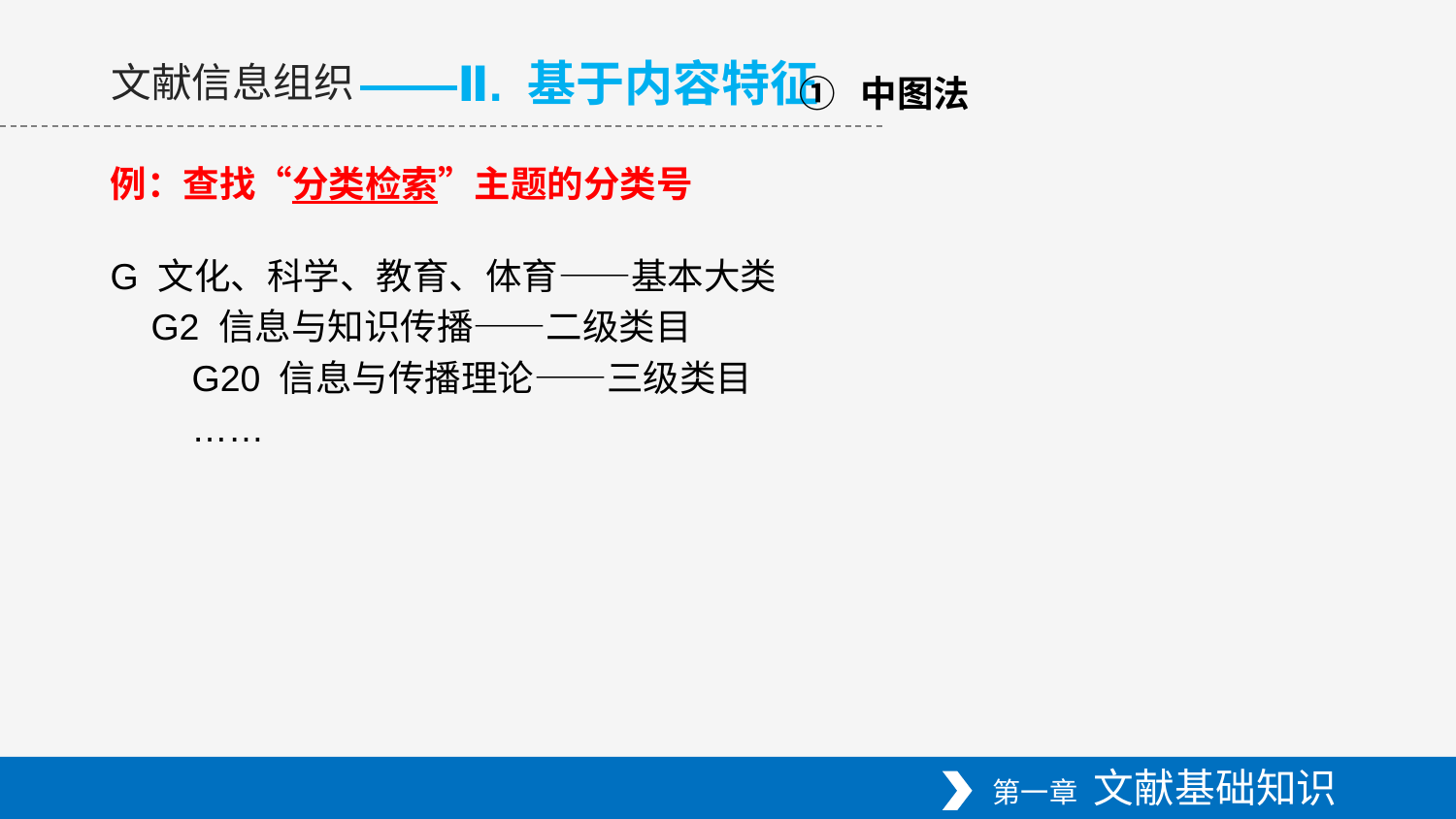

①  中图法
——Ⅱ. 基于内容特征
文献信息组织
例：查找“分类检索”主题的分类号
G 文化、科学、教育、体育——基本大类
    G2 信息与知识传播——二级类目
        G20 信息与传播理论——三级类目
        ……